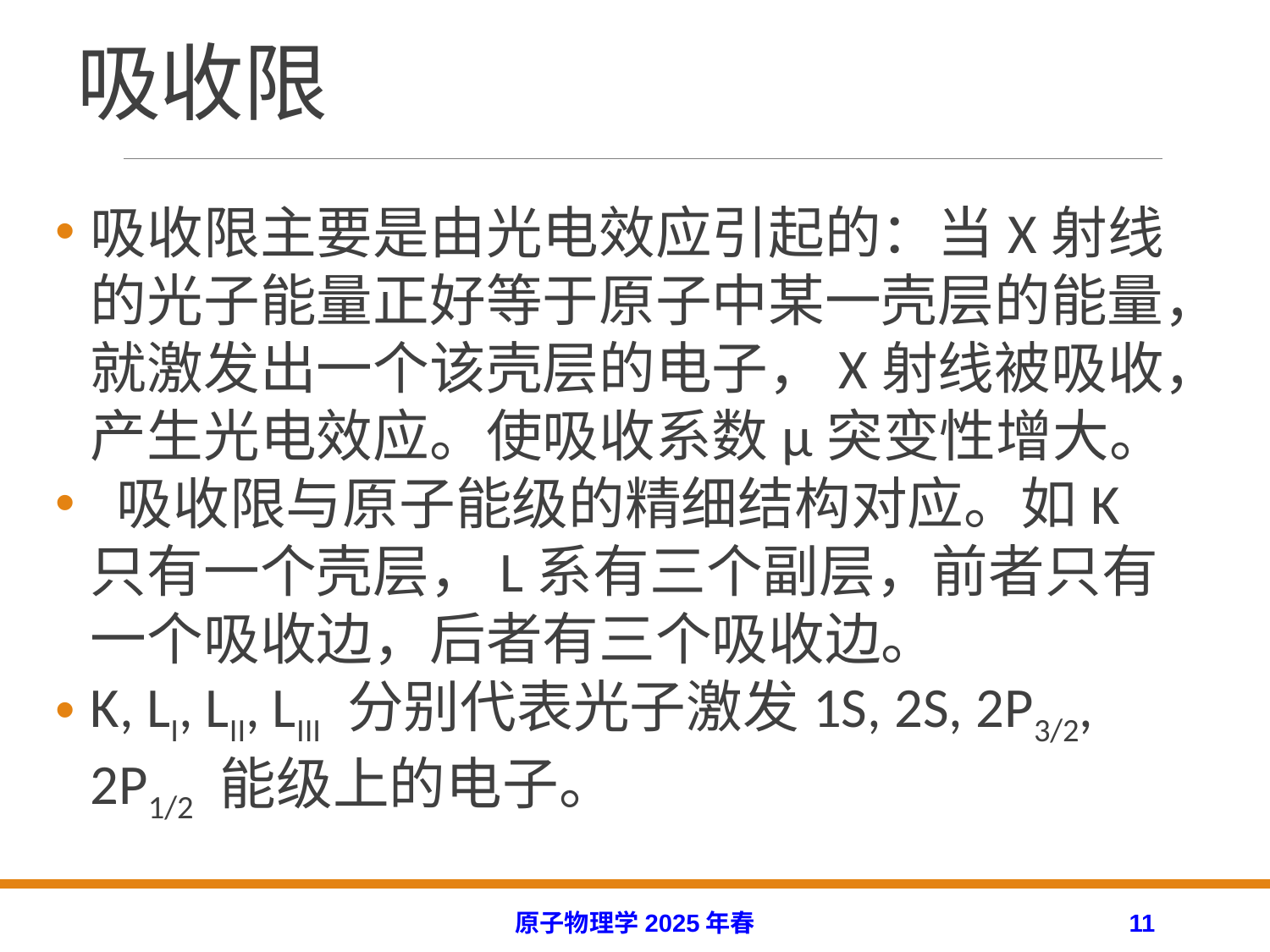

# 吸收限
吸收限主要是由光电效应引起的：当X射线的光子能量正好等于原子中某一壳层的能量，就激发出一个该壳层的电子，X射线被吸收，产生光电效应。使吸收系数μ突变性增大。
 吸收限与原子能级的精细结构对应。如K只有一个壳层，L系有三个副层，前者只有一个吸收边，后者有三个吸收边。
K, LI, LII, LIII 分别代表光子激发1S, 2S, 2P3/2, 2P1/2 能级上的电子。

原子物理学2025年春
11